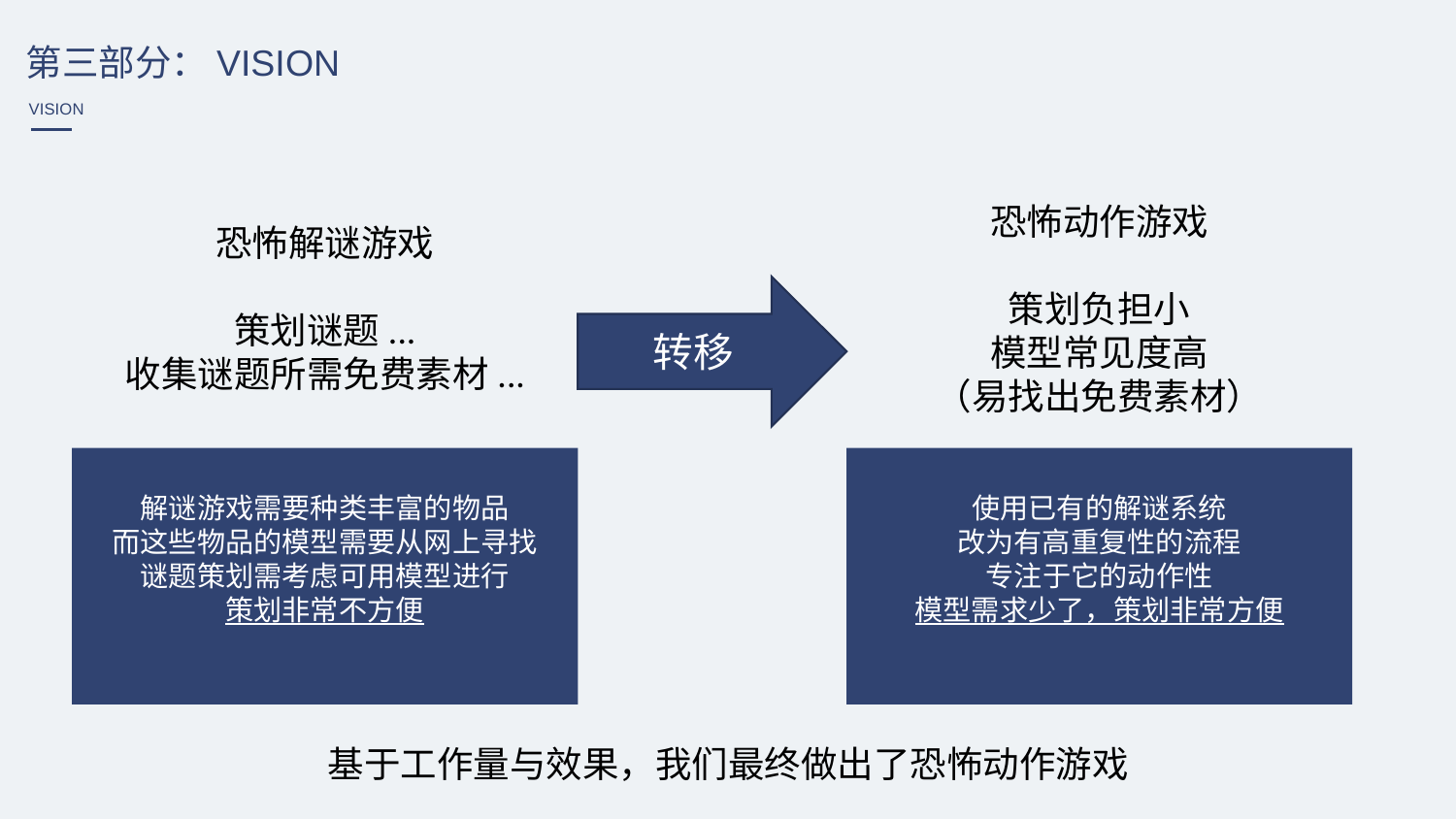

第三部分：VISION
VISION
恐怖动作游戏

策划负担小
模型常见度高
（易找出免费素材）
恐怖解谜游戏

策划谜题...
收集谜题所需免费素材...
转移

解谜游戏需要种类丰富的物品
而这些物品的模型需要从网上寻找
谜题策划需考虑可用模型进行
策划非常不方便
使用已有的解谜系统
改为有高重复性的流程
专注于它的动作性
模型需求少了，策划非常方便
基于工作量与效果，我们最终做出了恐怖动作游戏